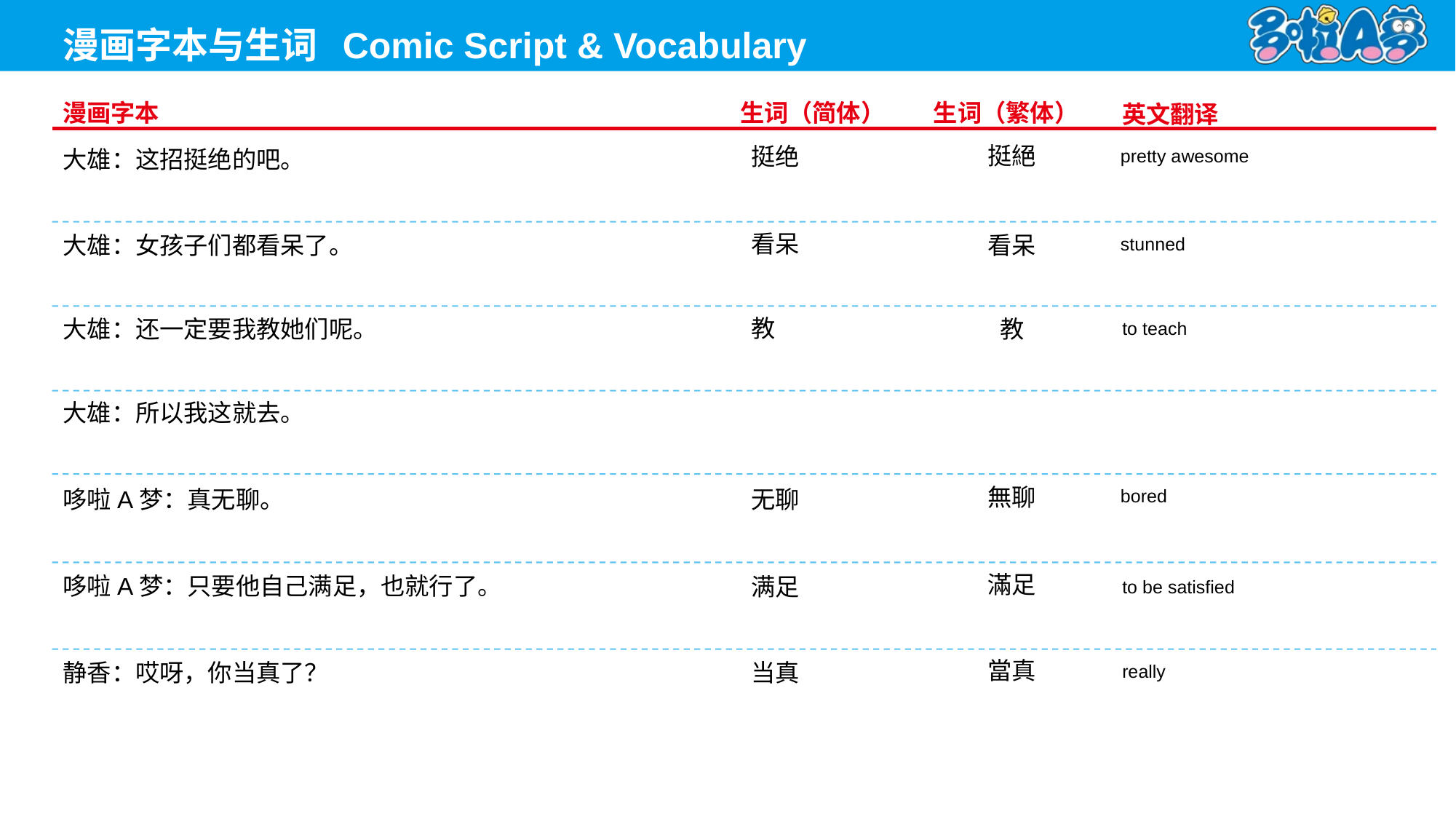

pretty awesome
挺絕
挺绝
大雄：这招挺绝的吧。

stunned
看呆
看呆
大雄：女孩子们都看呆了。

to teach
教
教
大雄：还一定要我教她们呢。

大雄：所以我这就去。

bored
無聊
无聊
哆啦A梦：真无聊。

滿足
to be satisfied
满足
哆啦A梦：只要他自己满足，也就行了。

當真
really
当真
静香：哎呀，你当真了？